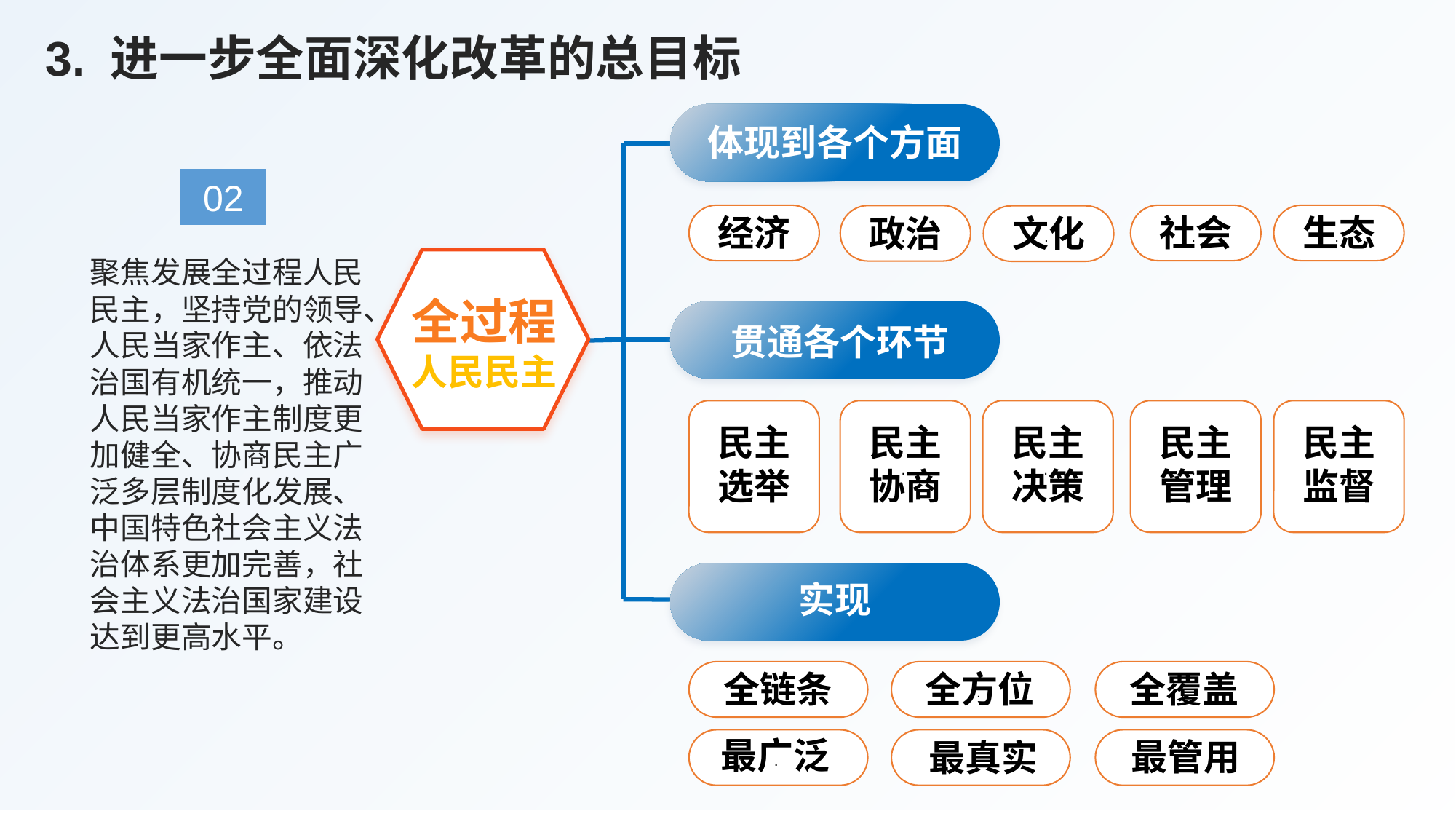

3. 进一步全面深化改革的总目标

体现到各个方面
02
经济
社会
生态
.
政治
.
.
文化
.
.

聚焦发展全过程人民民主，坚持党的领导、人民当家作主、依法治国有机统一，推动人民当家作主制度更加健全、协商民主广泛多层制度化发展、中国特色社会主义法治体系更加完善，社会主义法治国家建设达到更高水平。

全过程
人民民主

贯通各个环节
.
.
.
.
.
民主选举
民主协商
民主决策
民主管理
民主监督

实现
全方位
全链条
全覆盖
.
.
.
最广泛
最管用
.
.
.
最真实